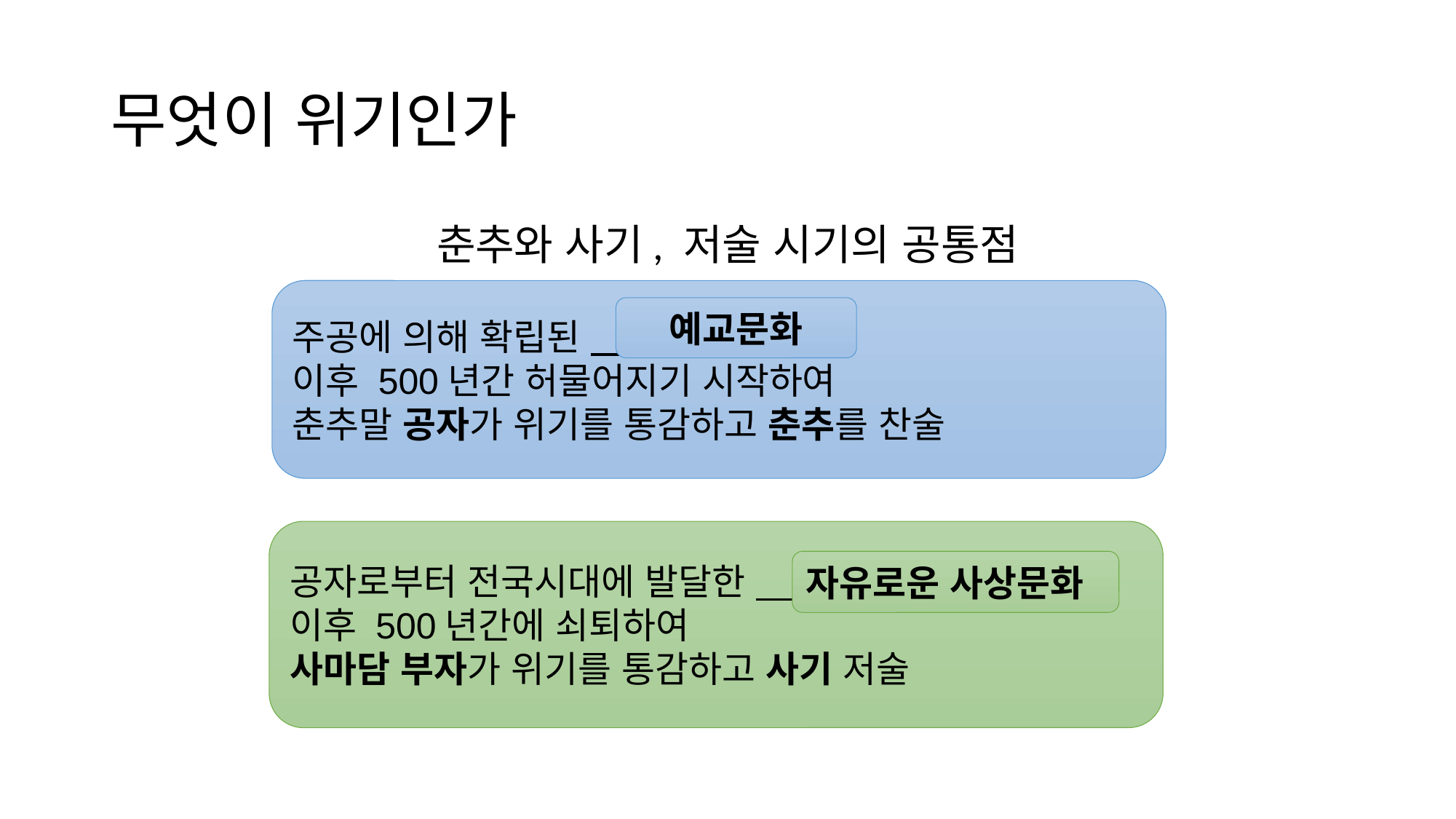

# 무엇이 위기인가
춘추와 사기, 저술 시기의 공통점

주공에 의해 확립된         ?          가
이후 500년간 허물어지기 시작하여
춘추말 공자가 위기를 통감하고 춘추를 찬술
예교문화
공자로부터 전국시대에 발달한         ?       이
이후 500년간에 쇠퇴하여
사마담 부자가 위기를 통감하고 사기 저술
자유로운 사상문화